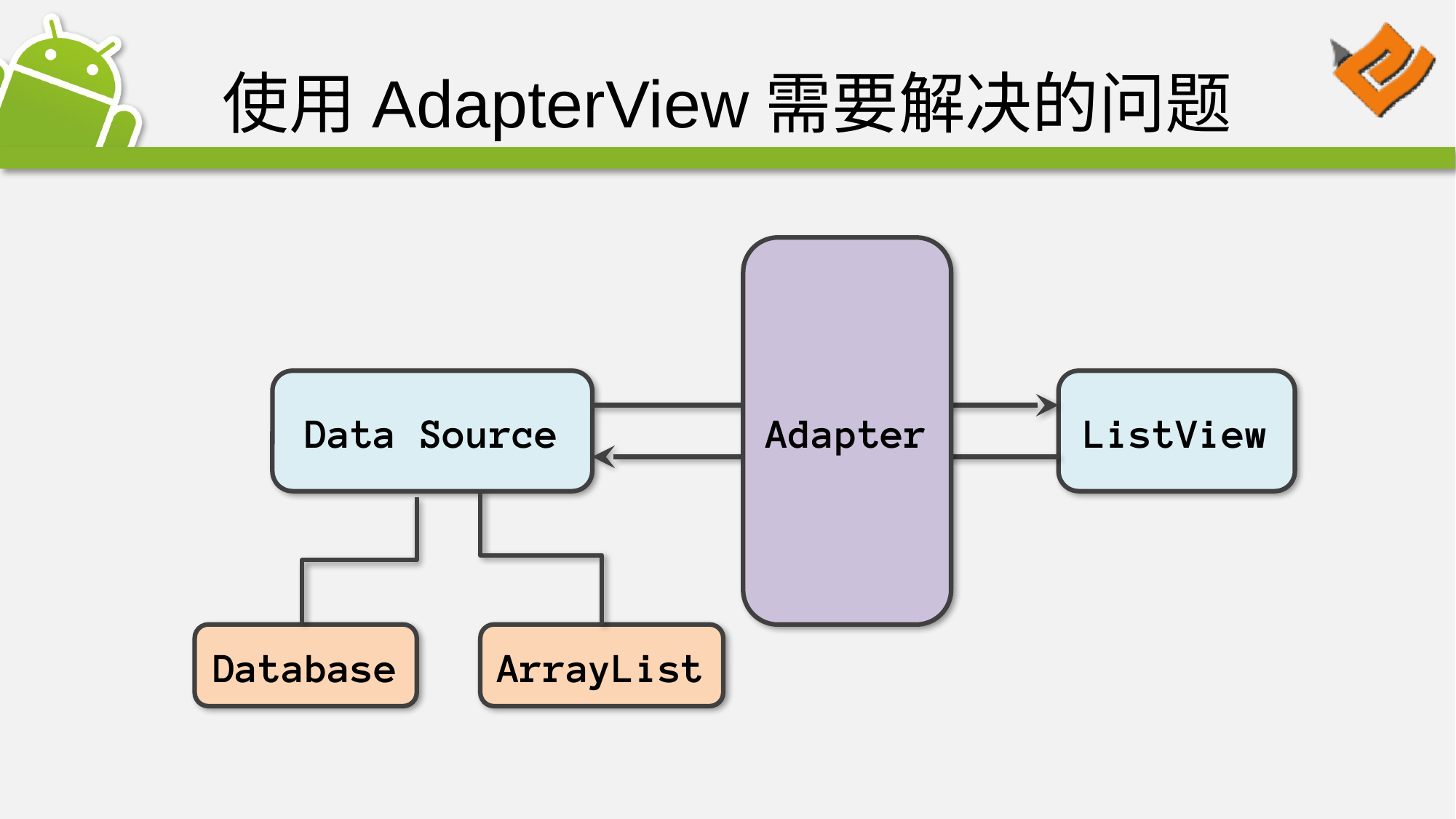

# 使用AdapterView需要解决的问题
Adapter
Data Source
ListView
Database
ArrayList